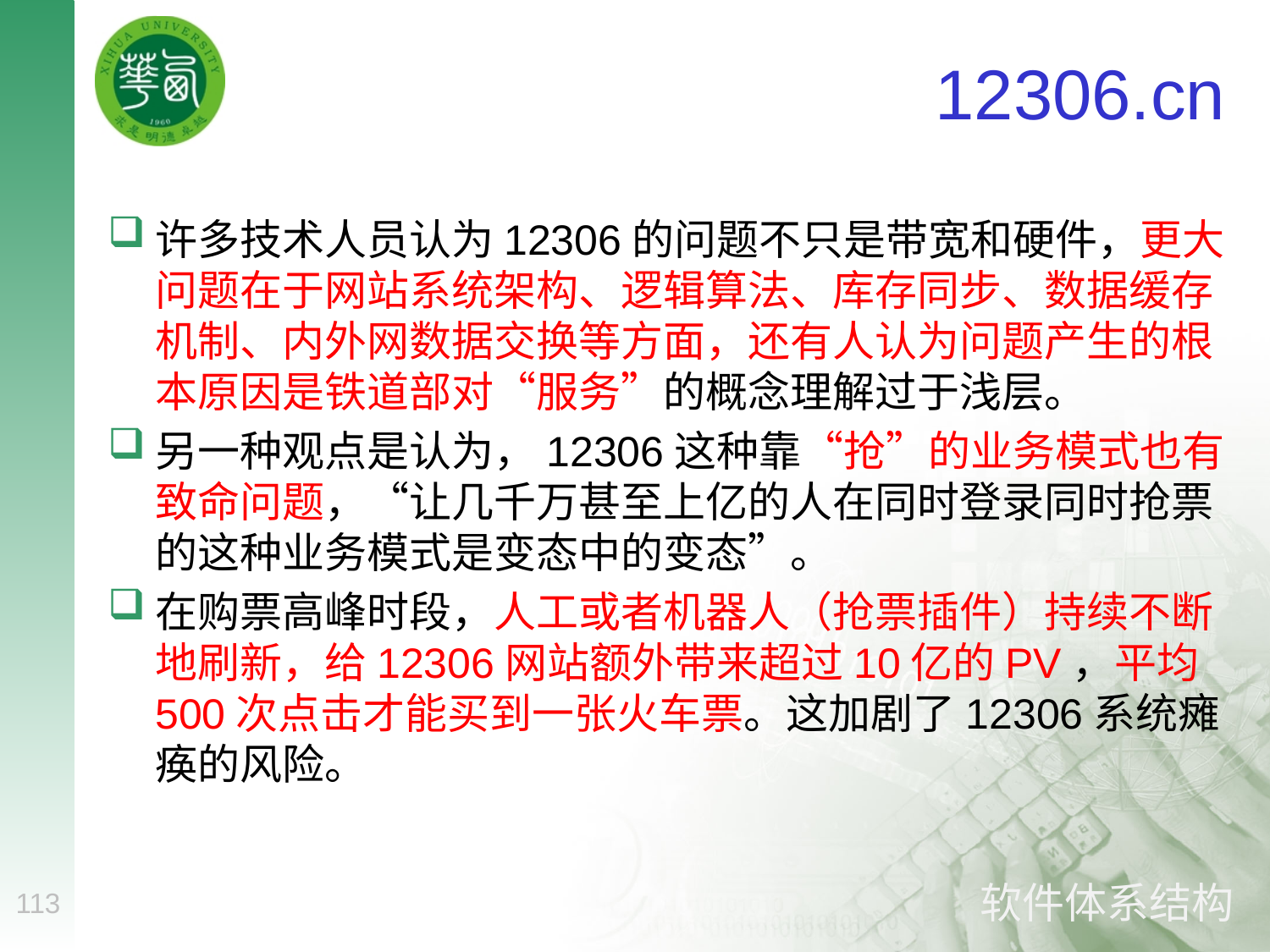

# 12306.cn
许多技术人员认为12306的问题不只是带宽和硬件，更大问题在于网站系统架构、逻辑算法、库存同步、数据缓存机制、内外网数据交换等方面，还有人认为问题产生的根本原因是铁道部对“服务”的概念理解过于浅层。
另一种观点是认为，12306这种靠“抢”的业务模式也有致命问题，“让几千万甚至上亿的人在同时登录同时抢票的这种业务模式是变态中的变态”。
在购票高峰时段，人工或者机器人（抢票插件）持续不断地刷新，给12306网站额外带来超过10亿的PV，平均500次点击才能买到一张火车票。这加剧了12306系统瘫痪的风险。
113